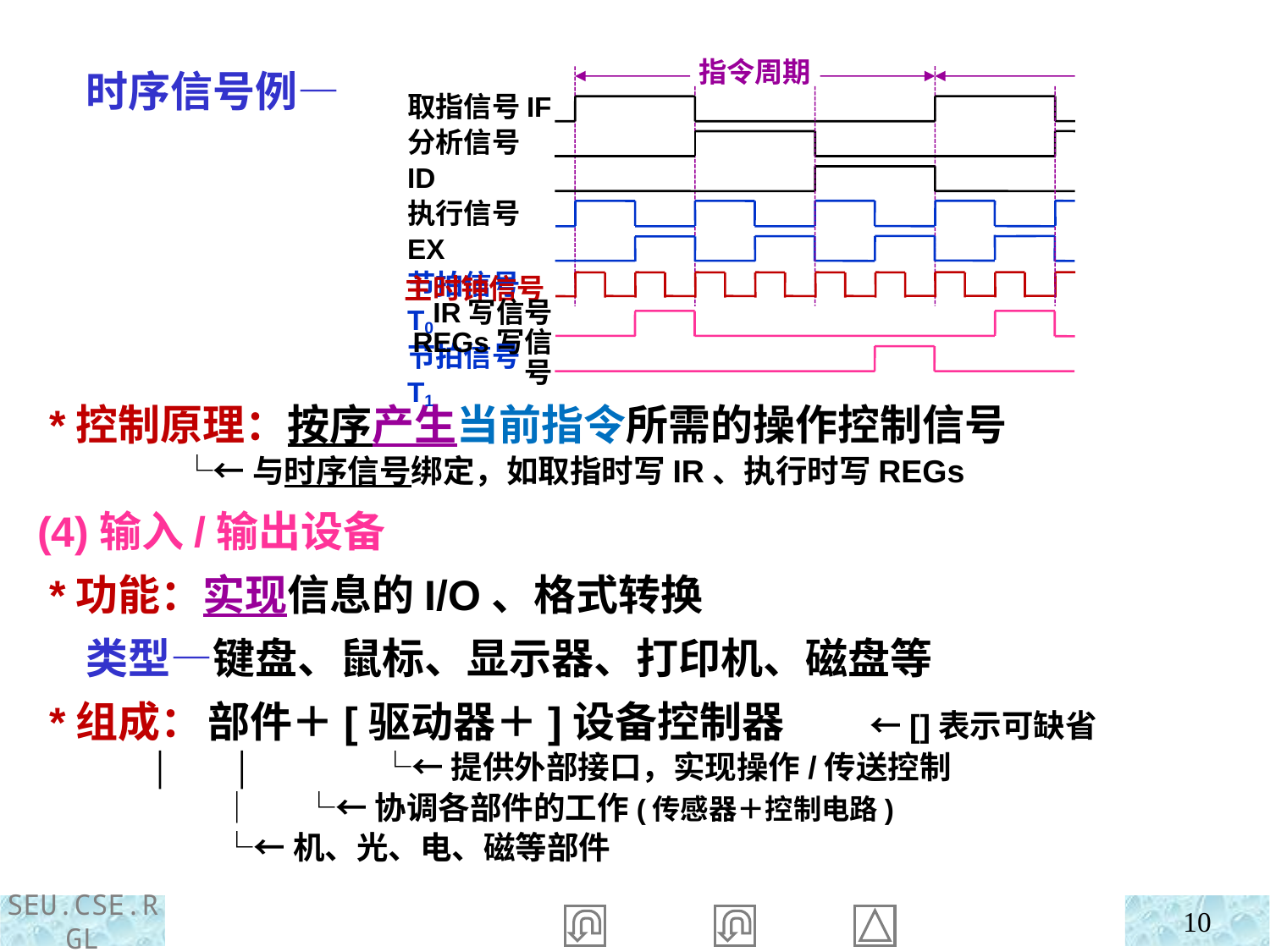

时序信号例—

 *控制原理：按序产生当前指令所需的操作控制信号
                    └←与时序信号绑定，如取指时写IR、执行时写REGs
指令周期

取指信号IF
分析信号ID
执行信号EX
节拍信号T0
节拍信号T1

主时钟信号

IR写信号
REGs写信号

(4)输入/输出设备
 *功能：实现信息的I/O、格式转换
    类型—键盘、鼠标、显示器、打印机、磁盘等
 *组成：
             │       │
部件＋[驱动器＋]设备控制器         ←[]表示可缺省
                        └←提供外部接口，实现操作/传送控制
  │       └←协调各部件的工作(传感器＋控制电路)
  └←机、光、电、磁等部件
10